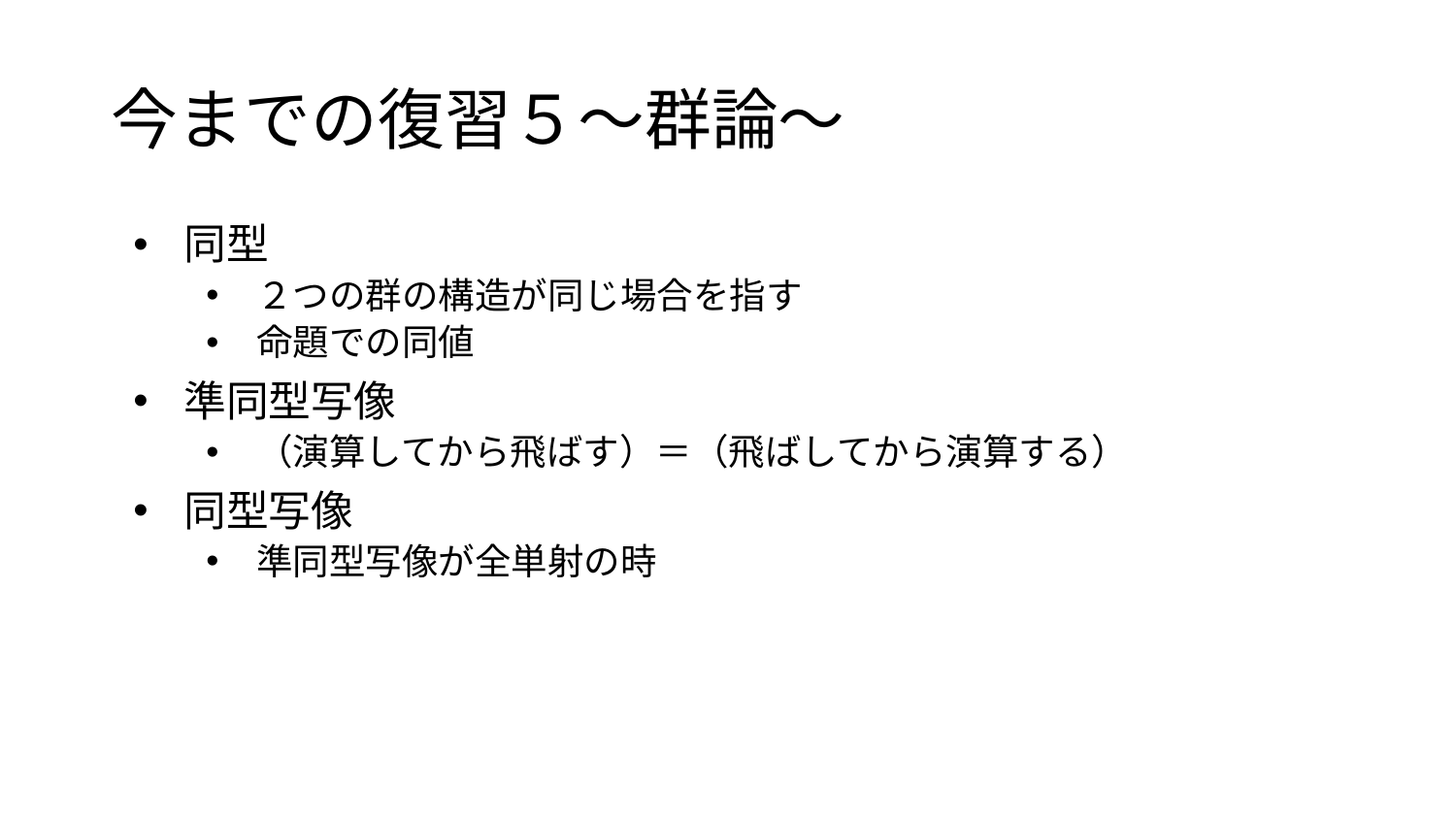

# 今までの復習５〜群論〜
同型
２つの群の構造が同じ場合を指す
命題での同値
準同型写像
（演算してから飛ばす）＝（飛ばしてから演算する）
同型写像
準同型写像が全単射の時